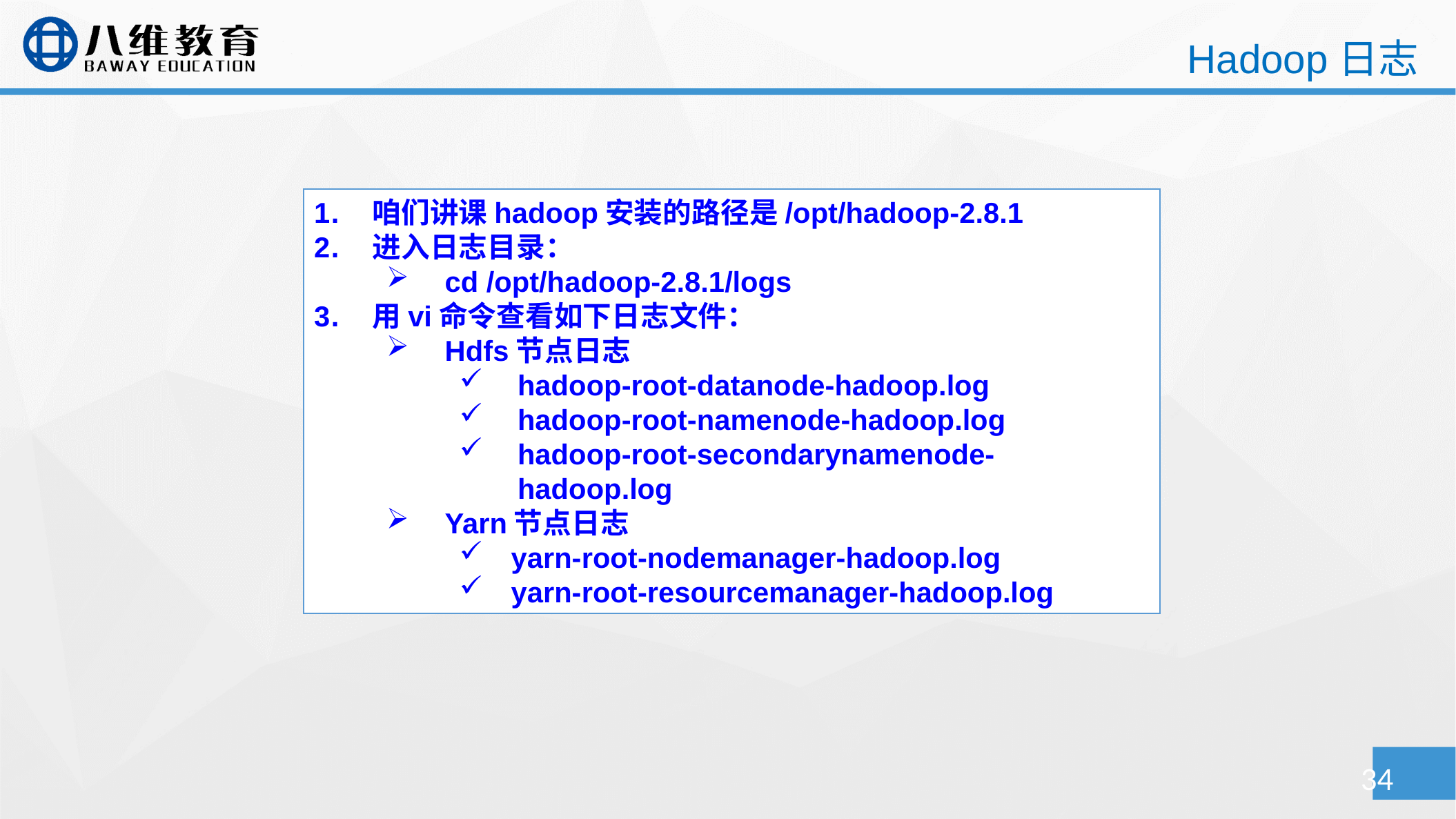

Hadoop日志
咱们讲课hadoop安装的路径是/opt/hadoop-2.8.1
进入日志目录：
cd /opt/hadoop-2.8.1/logs
用vi命令查看如下日志文件：
Hdfs节点日志
hadoop-root-datanode-hadoop.log
hadoop-root-namenode-hadoop.log
hadoop-root-secondarynamenode-hadoop.log
Yarn节点日志
yarn-root-nodemanager-hadoop.log
yarn-root-resourcemanager-hadoop.log